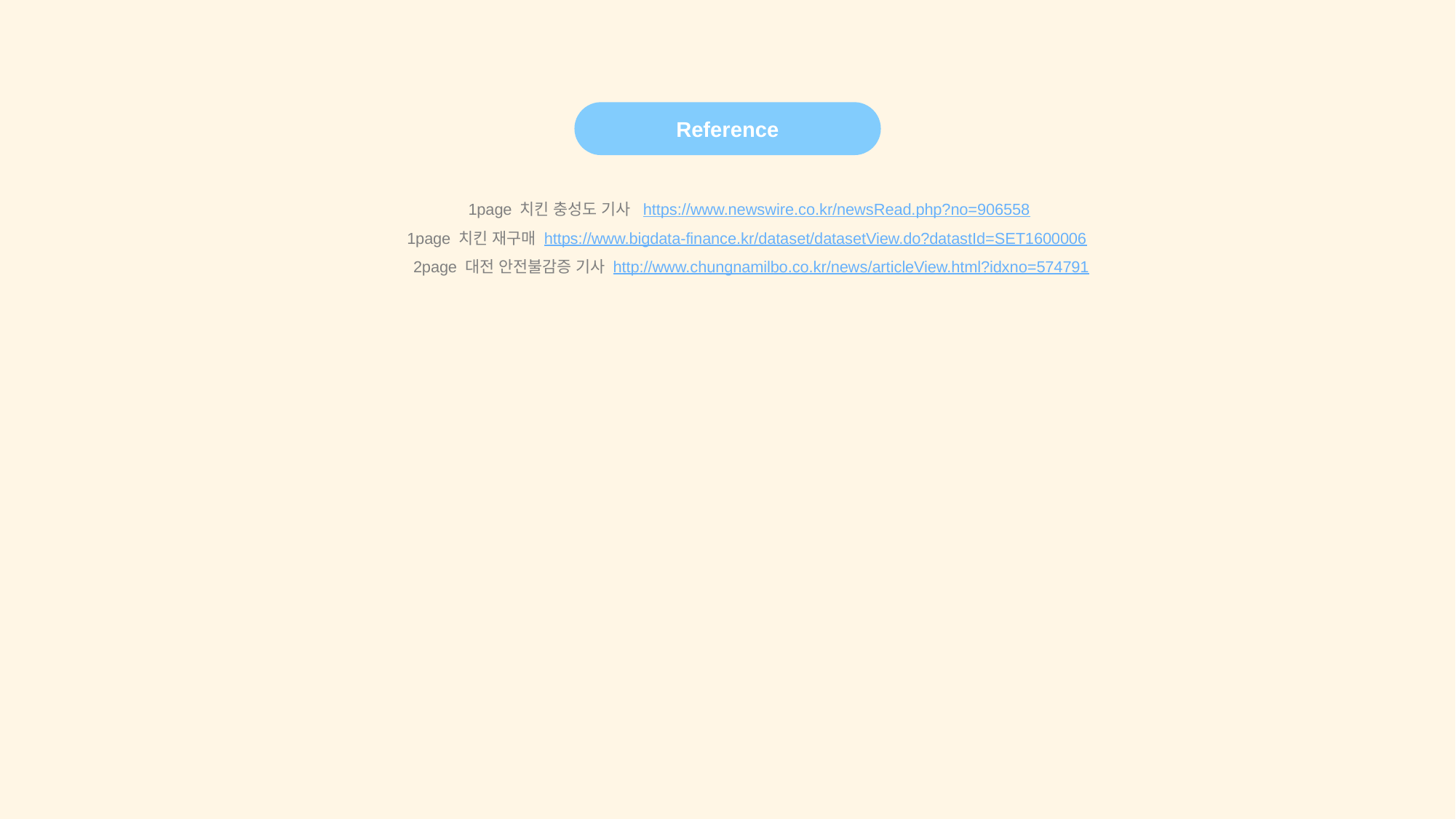

Reference
1page 치킨 충성도 기사  https://www.newswire.co.kr/newsRead.php?no=906558
1page 치킨 재구매 https://www.bigdata-finance.kr/dataset/datasetView.do?datastId=SET1600006
2page 대전 안전불감증 기사 http://www.chungnamilbo.co.kr/news/articleView.html?idxno=574791